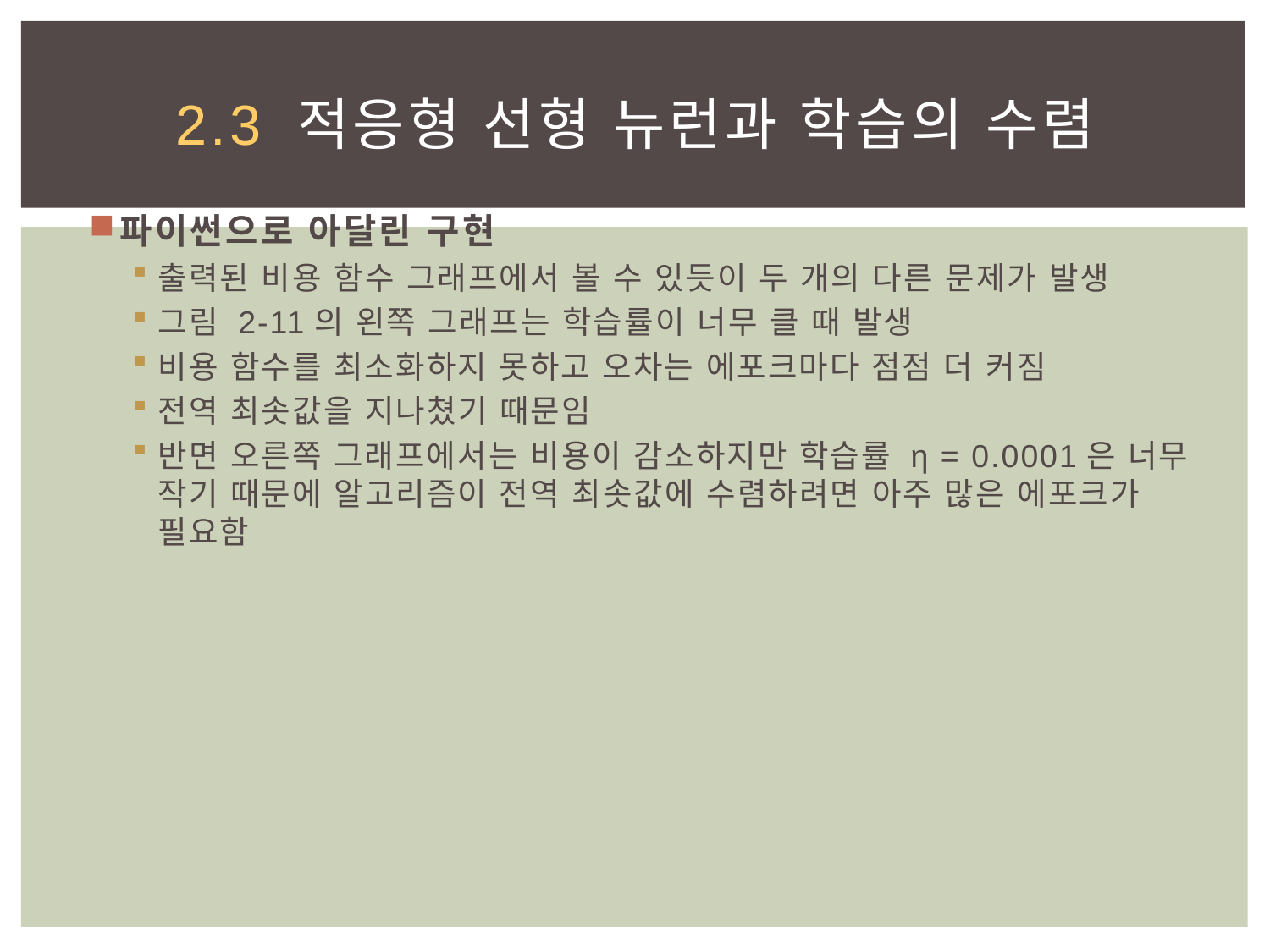

# 2.3 적응형 선형 뉴런과 학습의 수렴
파이썬으로 아달린 구현
출력된 비용 함수 그래프에서 볼 수 있듯이 두 개의 다른 문제가 발생
그림 2-11의 왼쪽 그래프는 학습률이 너무 클 때 발생
비용 함수를 최소화하지 못하고 오차는 에포크마다 점점 더 커짐
전역 최솟값을 지나쳤기 때문임
반면 오른쪽 그래프에서는 비용이 감소하지만 학습률 η = 0.0001은 너무 작기 때문에 알고리즘이 전역 최솟값에 수렴하려면 아주 많은 에포크가 필요함